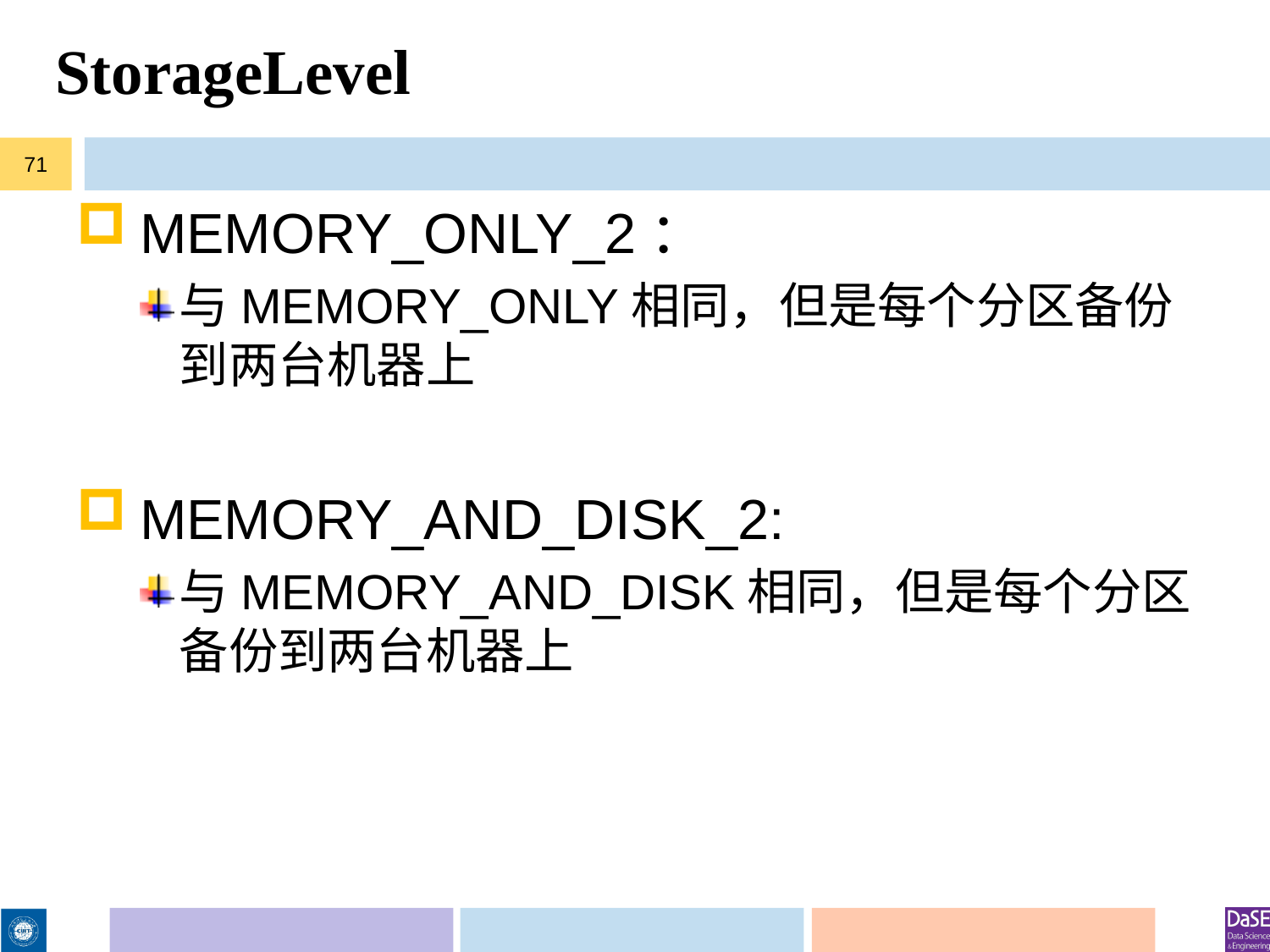

# StorageLevel
71
MEMORY_ONLY_2：
与MEMORY_ONLY相同，但是每个分区备份到两台机器上

MEMORY_AND_DISK_2:
与MEMORY_AND_DISK相同，但是每个分区备份到两台机器上